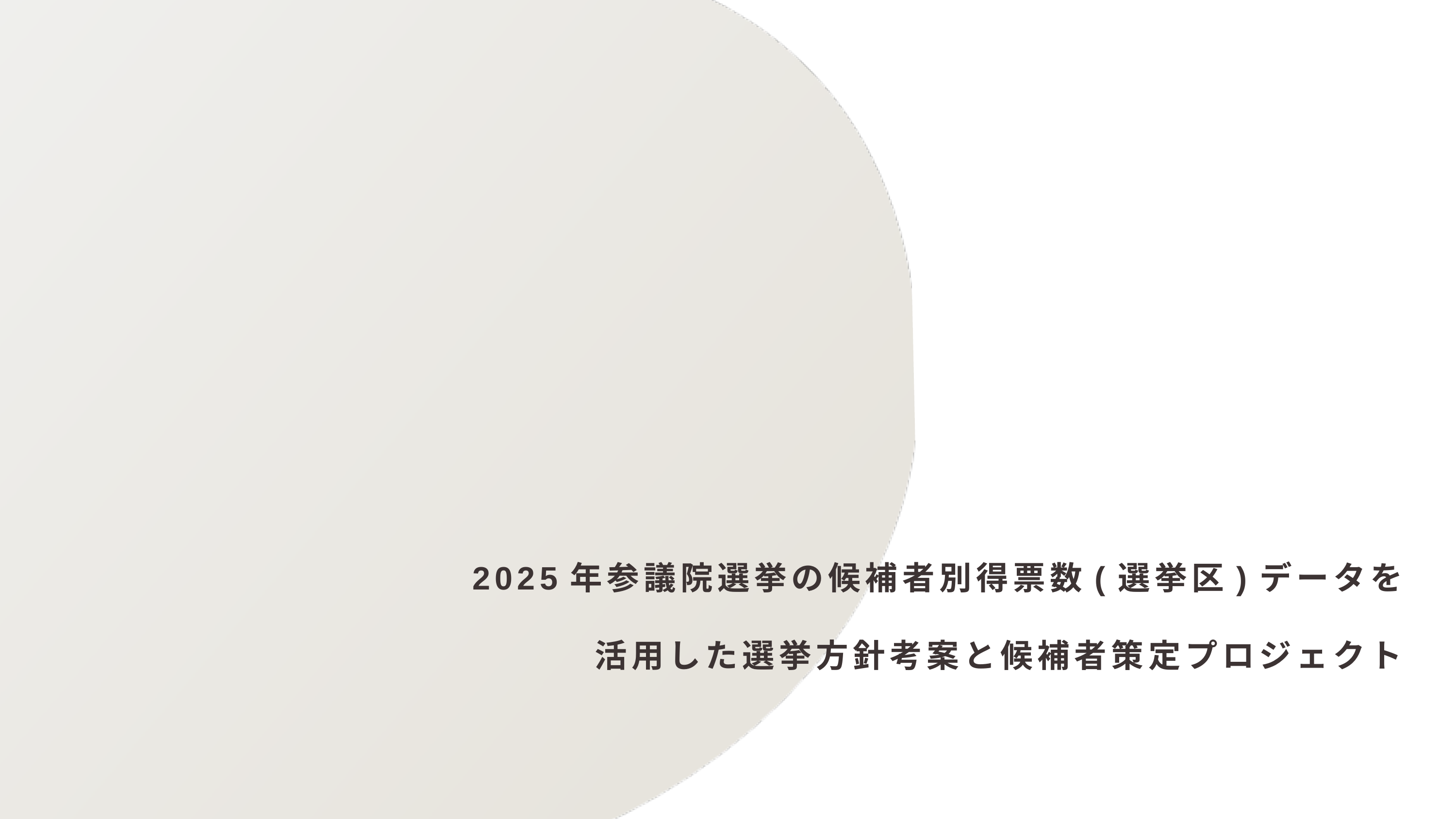

2025年参議院選挙の候補者別得票数(選挙区)データを
活用した選挙方針考案と候補者策定プロジェクト